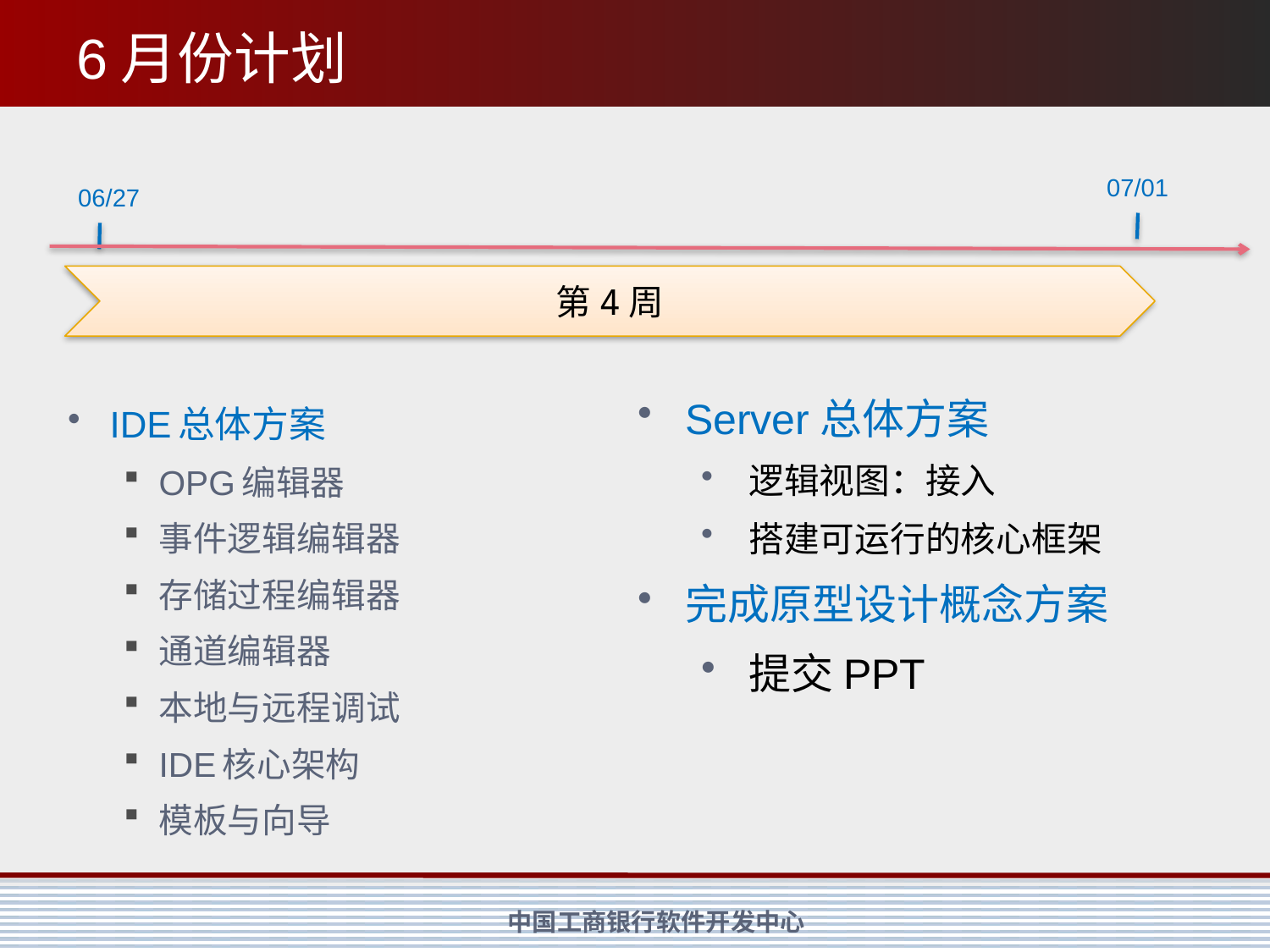

# 6月份计划
07/01
06/27
第4周
Server总体方案
逻辑视图：接入
搭建可运行的核心框架
完成原型设计概念方案
提交PPT

IDE总体方案
OPG编辑器
事件逻辑编辑器
存储过程编辑器
通道编辑器
本地与远程调试
IDE核心架构
模板与向导